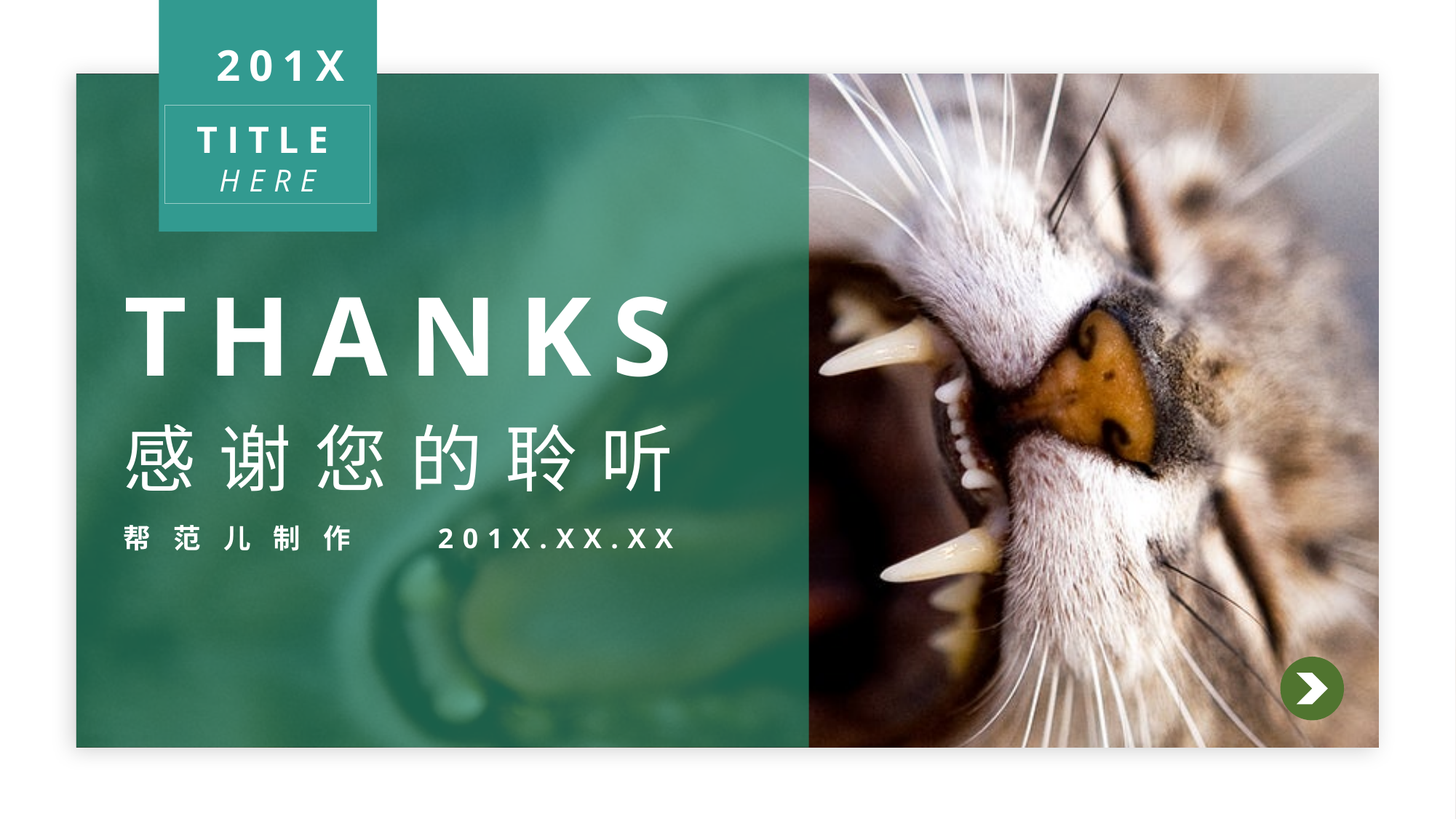

201X
TITLE HERE

THANKS
感谢您的聆听
帮范儿制作  201X.XX.XX